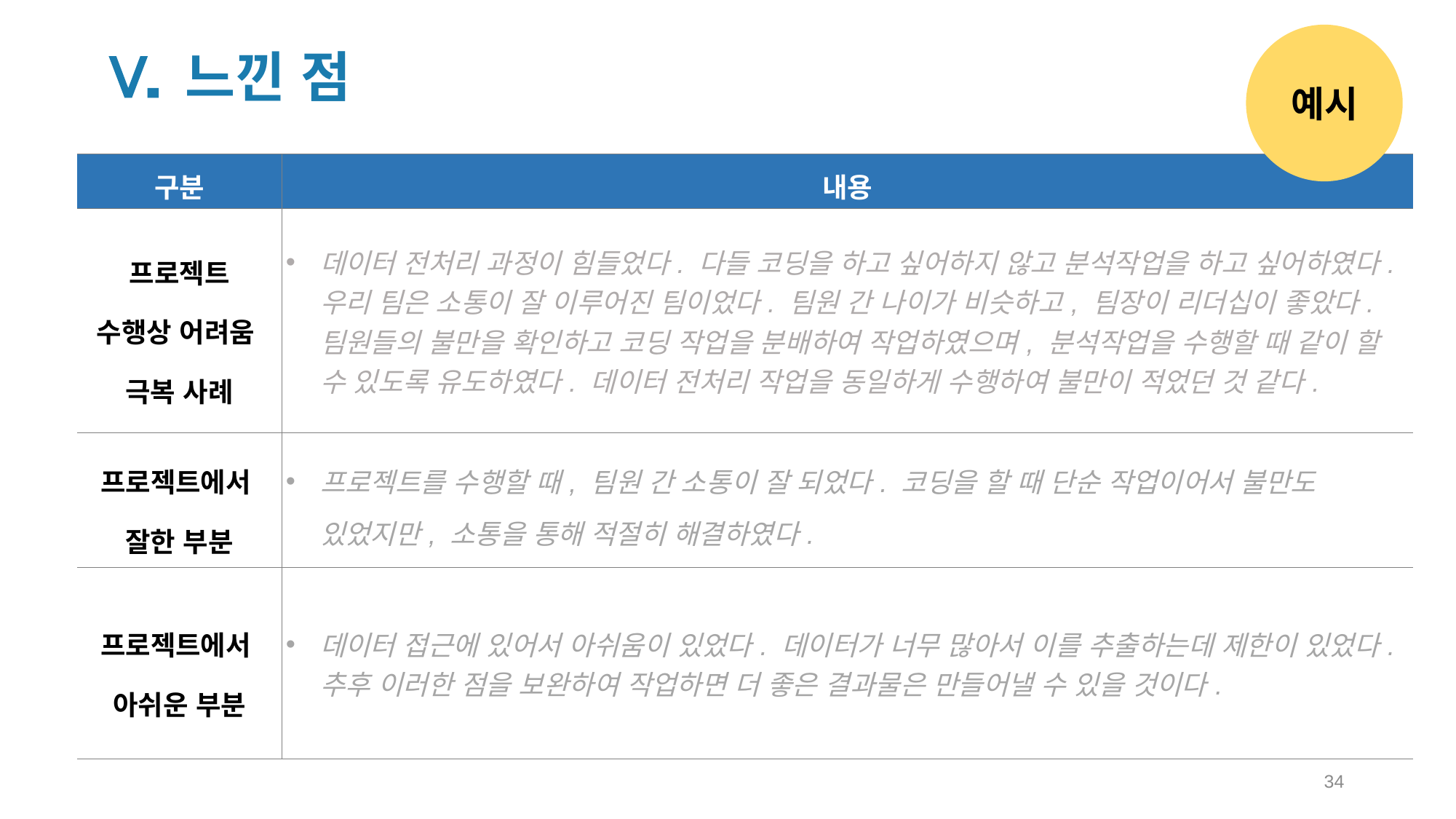

예시
Ⅴ. 느낀 점
| 구분 | 내용 |
| --- | --- |
| 프로젝트 수행상 어려움 극복 사례 | 데이터 전처리 과정이 힘들었다. 다들 코딩을 하고 싶어하지 않고 분석작업을 하고 싶어하였다. 우리 팀은 소통이 잘 이루어진 팀이었다. 팀원 간 나이가 비슷하고, 팀장이 리더십이 좋았다. 팀원들의 불만을 확인하고 코딩 작업을 분배하여 작업하였으며, 분석작업을 수행할 때 같이 할 수 있도록 유도하였다. 데이터 전처리 작업을 동일하게 수행하여 불만이 적었던 것 같다. |
| 프로젝트에서 잘한 부분 | 프로젝트를 수행할 때, 팀원 간 소통이 잘 되었다. 코딩을 할 때 단순 작업이어서 불만도 있었지만, 소통을 통해 적절히 해결하였다. |
| 프로젝트에서 아쉬운 부분 | 데이터 접근에 있어서 아쉬움이 있었다. 데이터가 너무 많아서 이를 추출하는데 제한이 있었다. 추후 이러한 점을 보완하여 작업하면 더 좋은 결과물은 만들어낼 수 있을 것이다. |
34